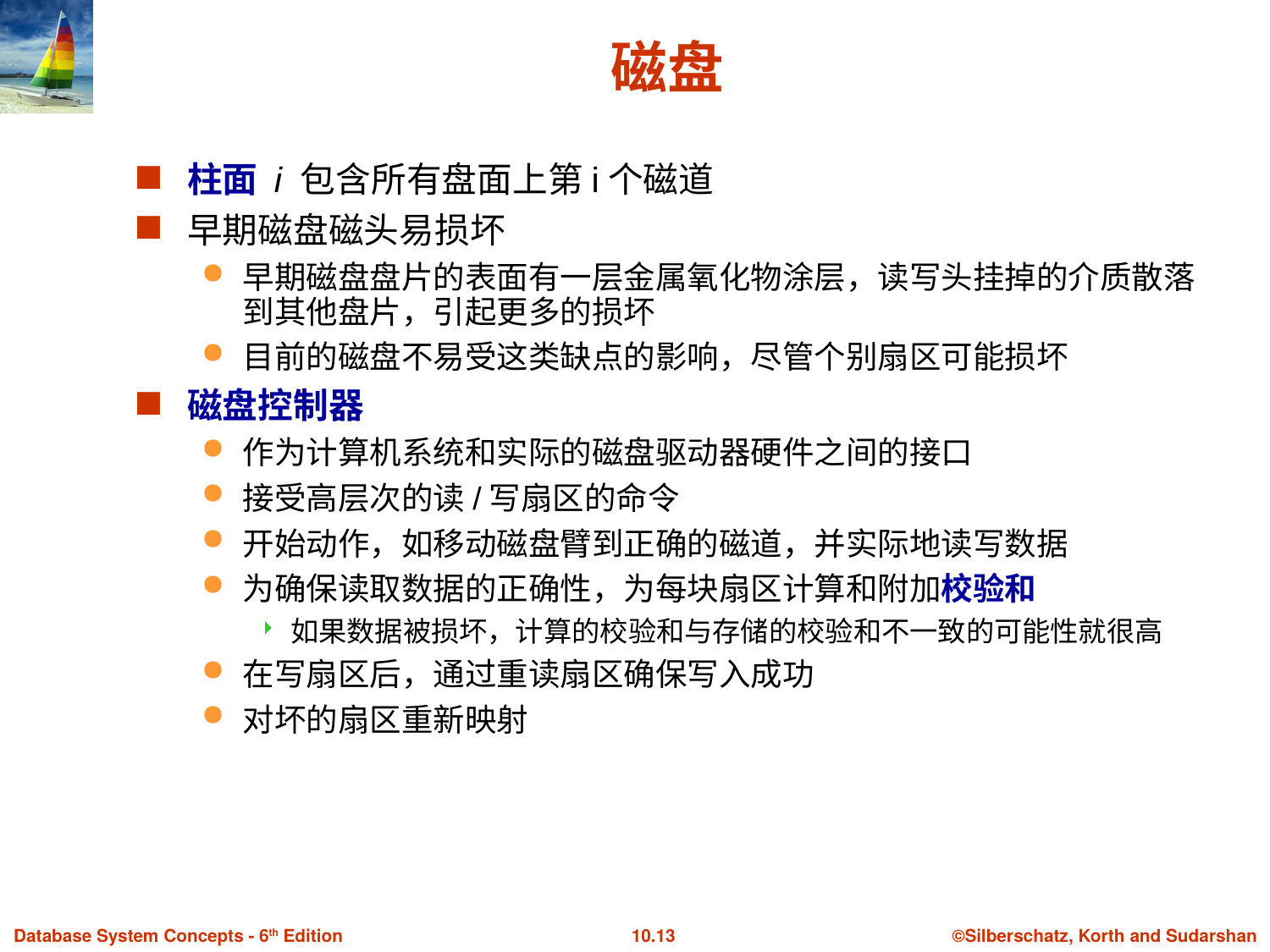

# 磁盘
柱面 i 包含所有盘面上第i个磁道
早期磁盘磁头易损坏
早期磁盘盘片的表面有一层金属氧化物涂层，读写头挂掉的介质散落到其他盘片，引起更多的损坏
目前的磁盘不易受这类缺点的影响，尽管个别扇区可能损坏
磁盘控制器
作为计算机系统和实际的磁盘驱动器硬件之间的接口
接受高层次的读/写扇区的命令
开始动作，如移动磁盘臂到正确的磁道，并实际地读写数据
为确保读取数据的正确性，为每块扇区计算和附加校验和
如果数据被损坏，计算的校验和与存储的校验和不一致的可能性就很高
在写扇区后，通过重读扇区确保写入成功
对坏的扇区重新映射